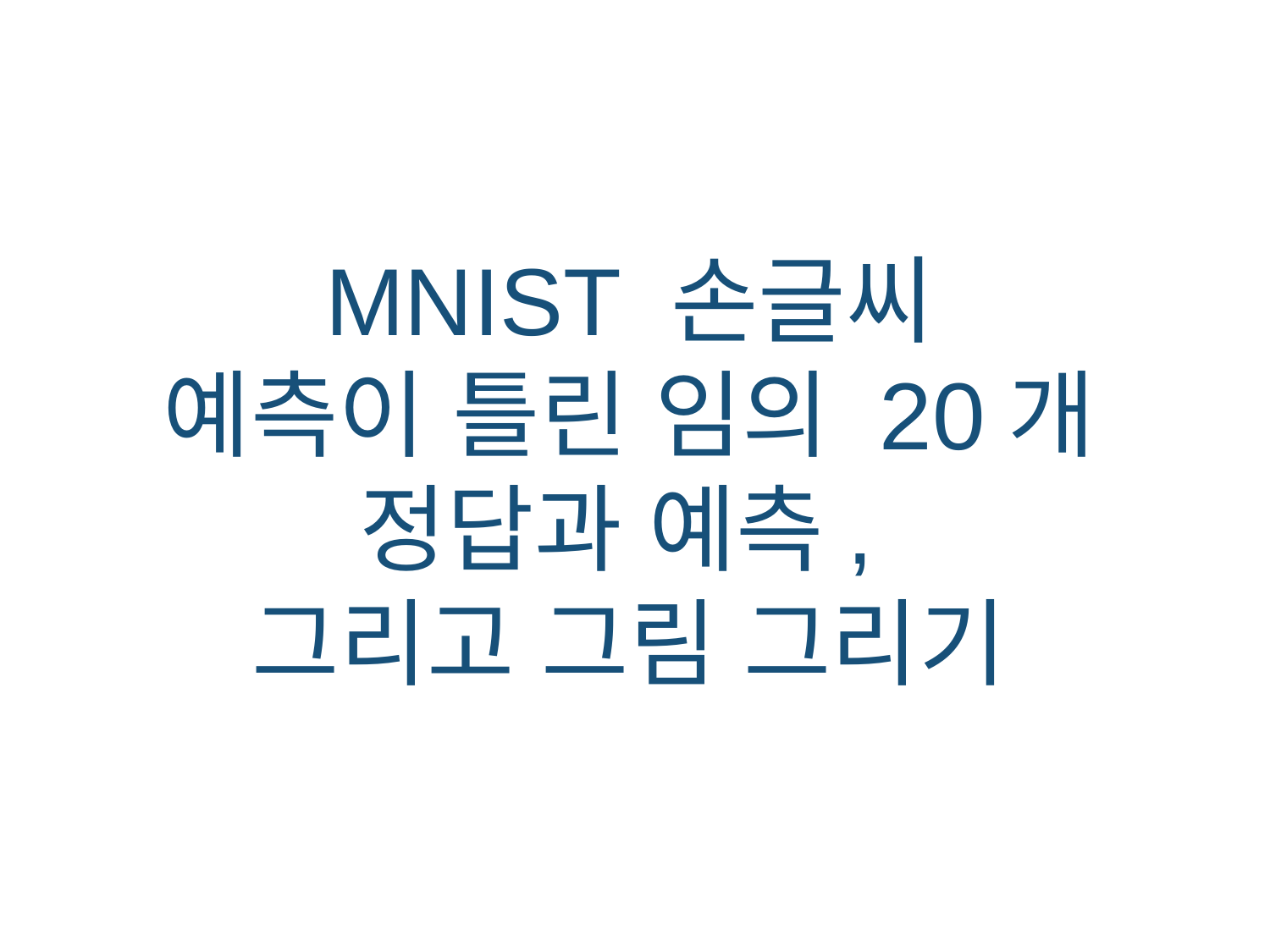

MNIST 손글씨
예측이 틀린 임의 20개
정답과 예측,
그리고 그림 그리기